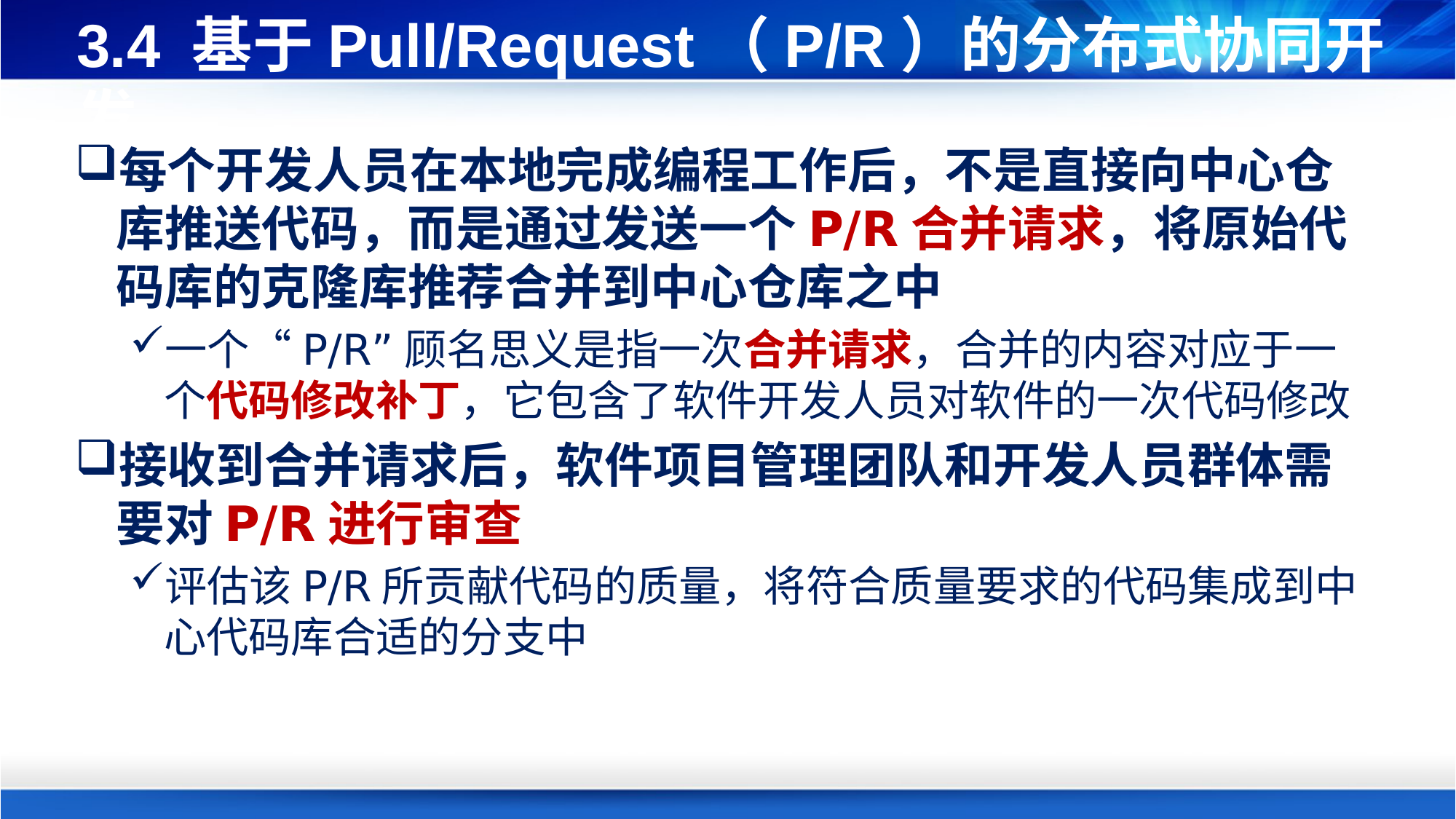

# 3.4 基于Pull/Request（P/R）的分布式协同开发
每个开发人员在本地完成编程工作后，不是直接向中心仓库推送代码，而是通过发送一个P/R合并请求，将原始代码库的克隆库推荐合并到中心仓库之中
一个“P/R”顾名思义是指一次合并请求，合并的内容对应于一个代码修改补丁，它包含了软件开发人员对软件的一次代码修改
接收到合并请求后，软件项目管理团队和开发人员群体需要对P/R进行审查
评估该P/R所贡献代码的质量，将符合质量要求的代码集成到中心代码库合适的分支中